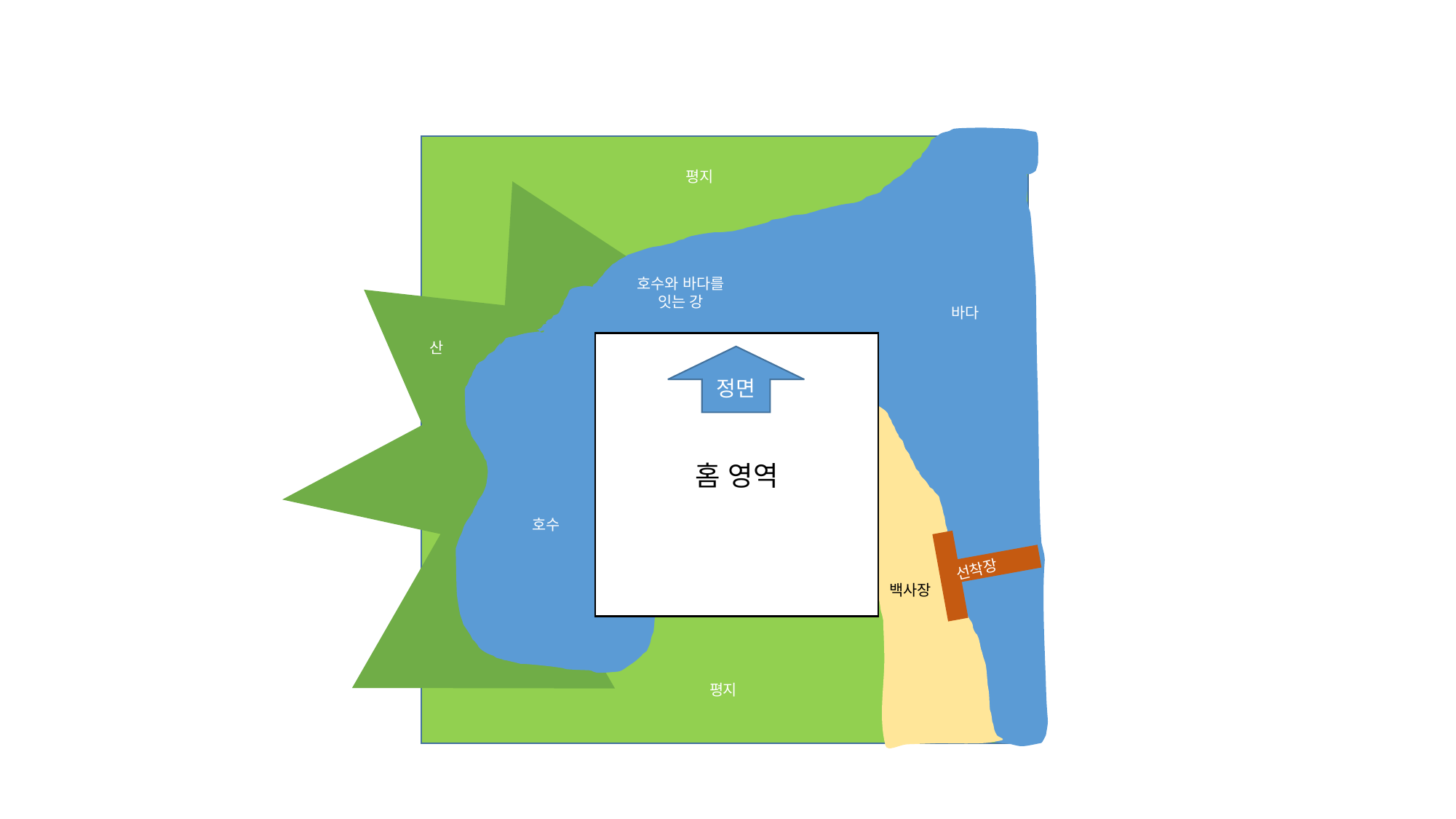

홈 영역

정면

평지
호수와 바다를
잇는 강
바다
산
호수
선착장
백사장
평지